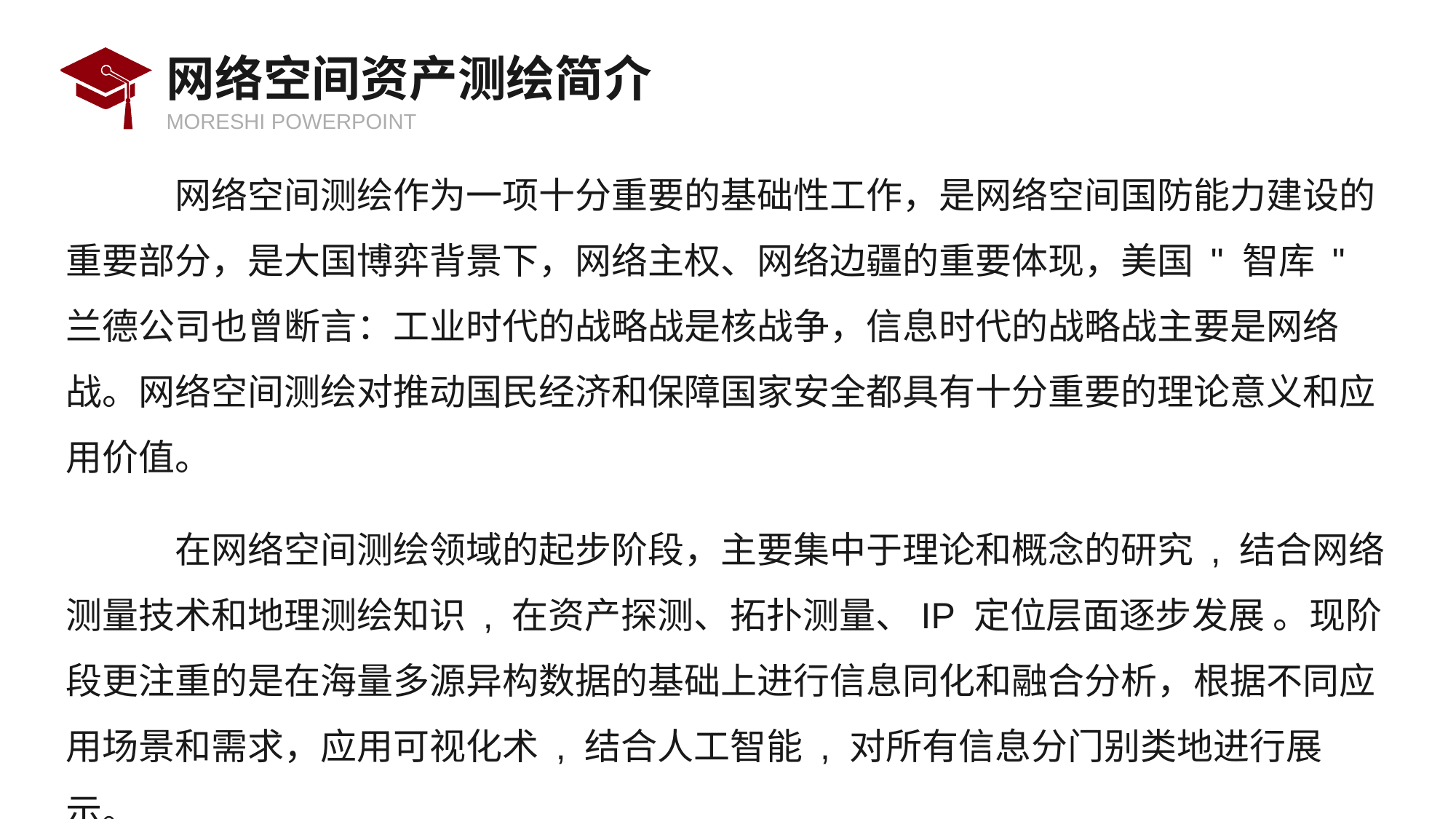

# 网络空间资产测绘简介
	网络空间测绘作为一项十分重要的基础性工作，是网络空间国防能力建设的重要部分，是大国博弈背景下，网络主权、网络边疆的重要体现，美国 " 智库 " 兰德公司也曾断言：工业时代的战略战是核战争，信息时代的战略战主要是网络战。网络空间测绘对推动国民经济和保障国家安全都具有十分重要的理论意义和应用价值。
	在网络空间测绘领域的起步阶段，主要集中于理论和概念的研究 , 结合网络测量技术和地理测绘知识 , 在资产探测、拓扑测量、IP 定位层面逐步发展 。现阶段更注重的是在海量多源异构数据的基础上进行信息同化和融合分析，根据不同应用场景和需求，应用可视化术 , 结合人工智能 , 对所有信息分门别类地进行展示。